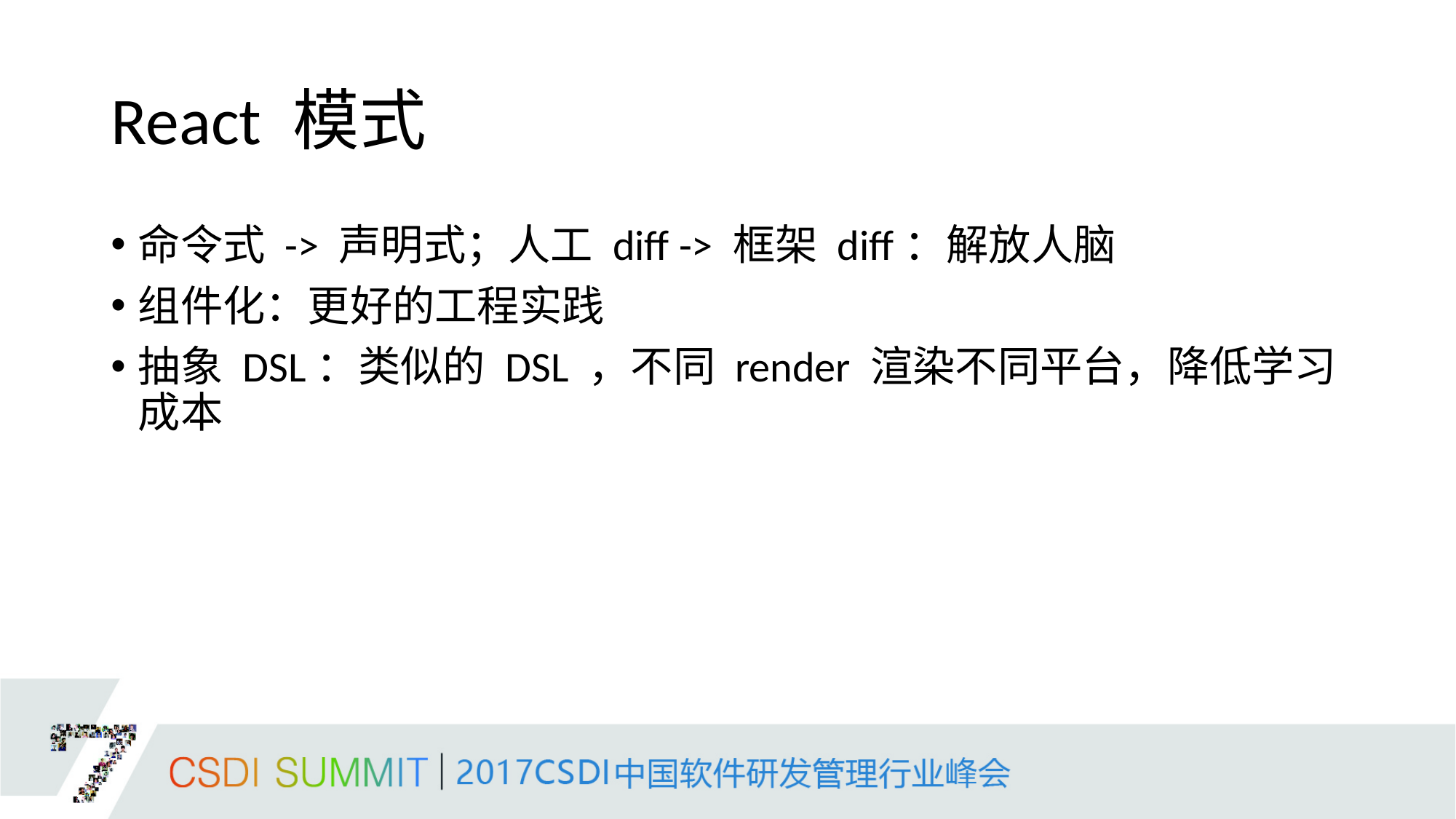

# React 模式
命令式 -> 声明式；人工 diff -> 框架 diff：解放人脑
组件化：更好的工程实践
抽象 DSL：类似的 DSL ，不同 render 渲染不同平台，降低学习成本